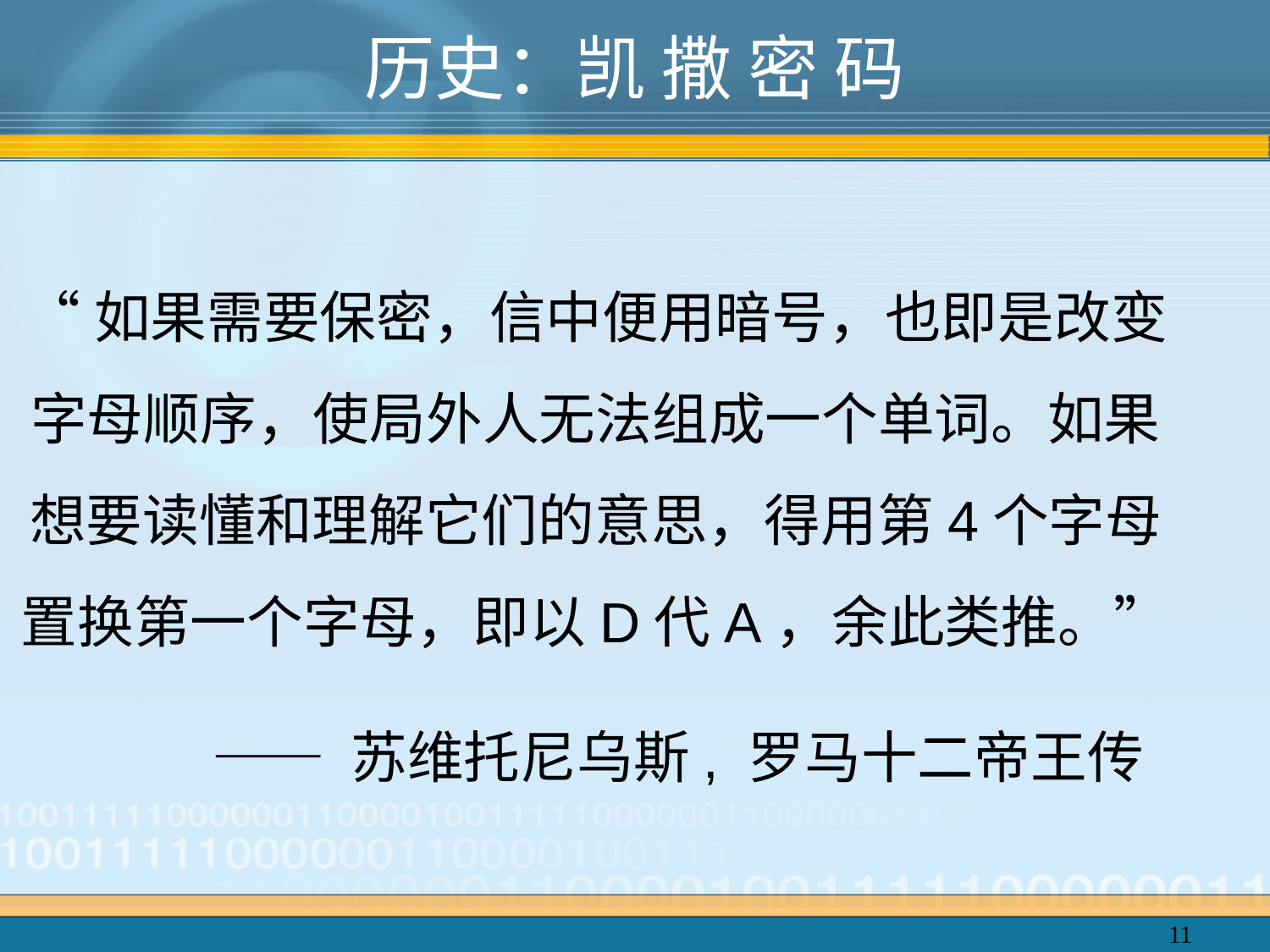

# 历史：凯 撒 密 码
“如果需要保密，信中便用暗号，也即是改变字母顺序，使局外人无法组成一个单词。如果想要读懂和理解它们的意思，得用第4个字母置换第一个字母，即以D代A，余此类推。”

             —— 苏维托尼乌斯, 罗马十二帝王传
11